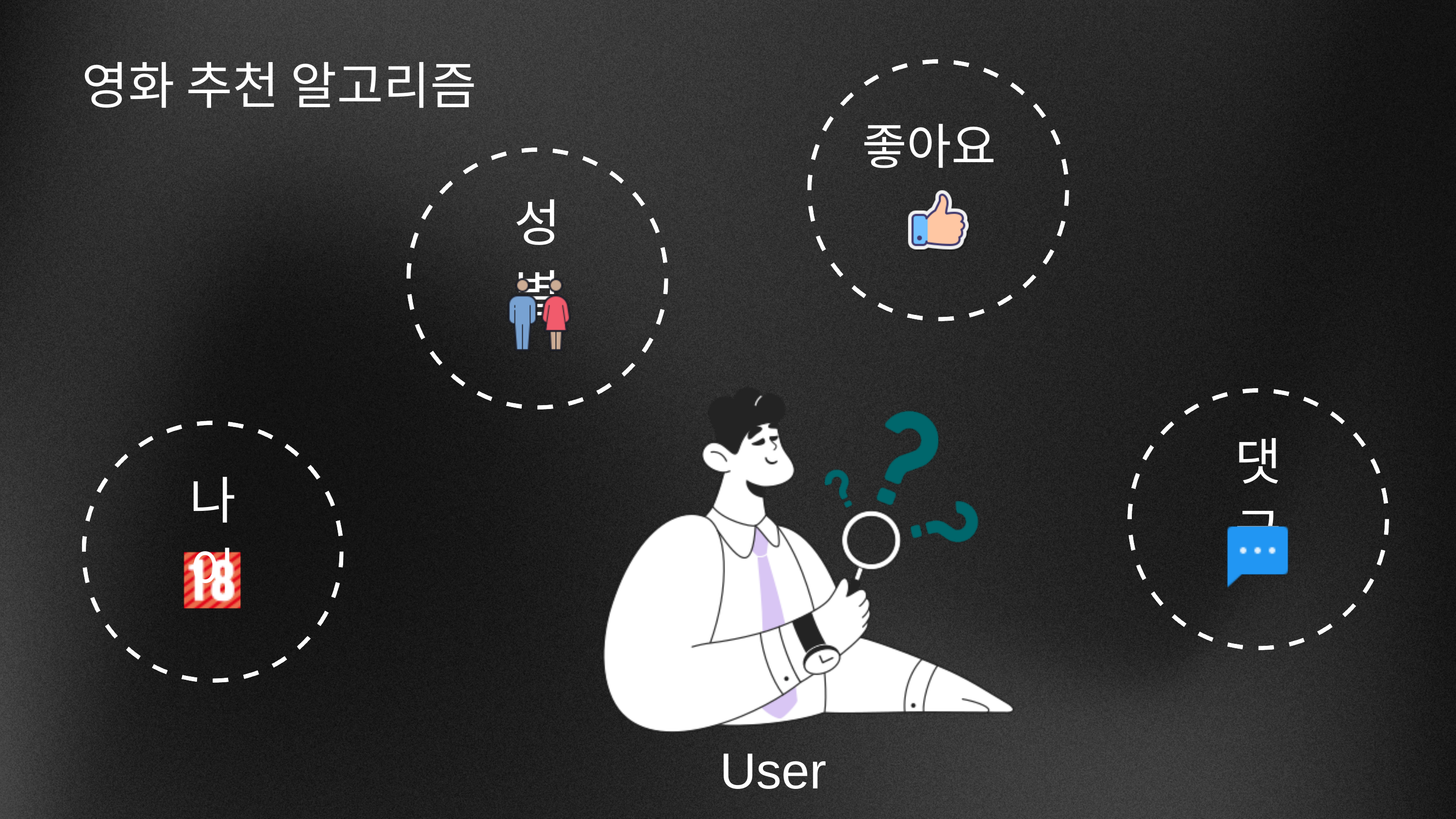

영화 추천 알고리즘

좋아요

성별

댓글

나이

User